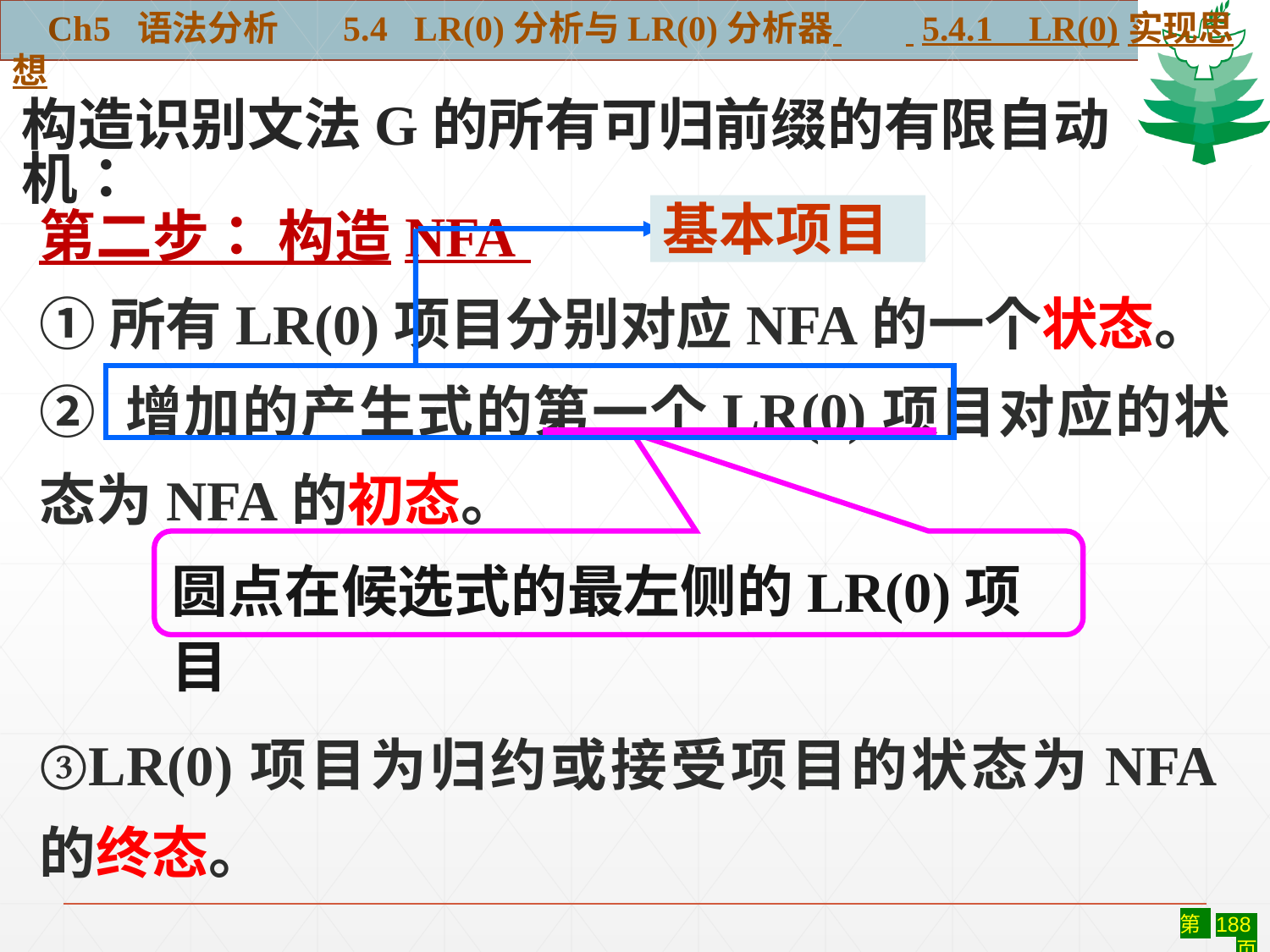

Ch5  语法分析       5.4   LR(0)分析与LR(0)分析器          5.4.1    LR(0)实现思想
构造识别文法G的所有可归前缀的有限自动机：
第二步： 构造NFA
①所有LR(0)项目分别对应NFA的一个状态。
② 增加的产生式的第一个LR(0)项目对应的状态为NFA的初态。

③LR(0)项目为归约或接受项目的状态为NFA的终态。
基本项目

圆点在候选式的最左侧的LR(0)项目